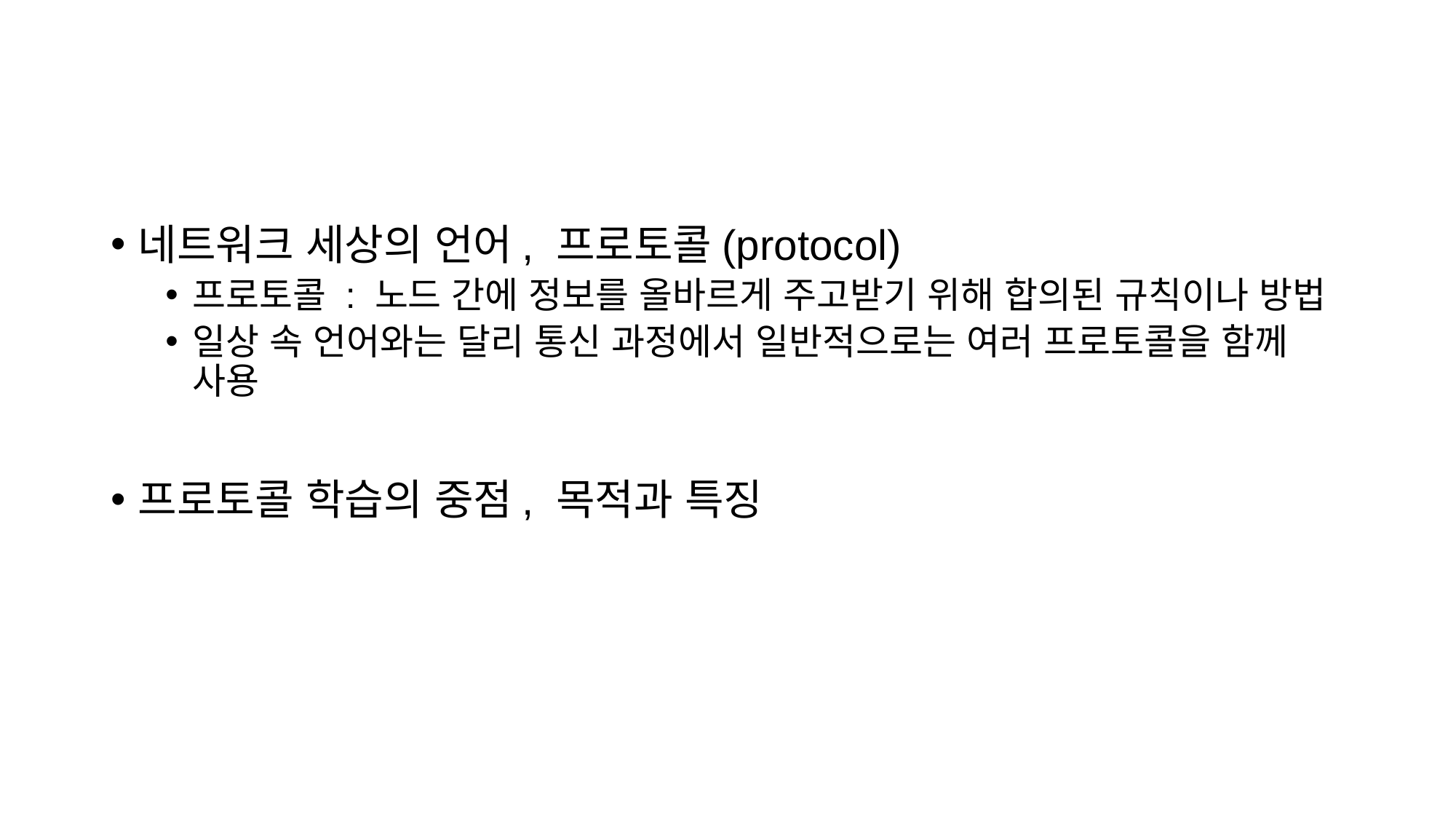

#
네트워크 세상의 언어, 프로토콜(protocol)
프로토콜 : 노드 간에 정보를 올바르게 주고받기 위해 합의된 규칙이나 방법
일상 속 언어와는 달리 통신 과정에서 일반적으로는 여러 프로토콜을 함께 사용

프로토콜 학습의 중점, 목적과 특징